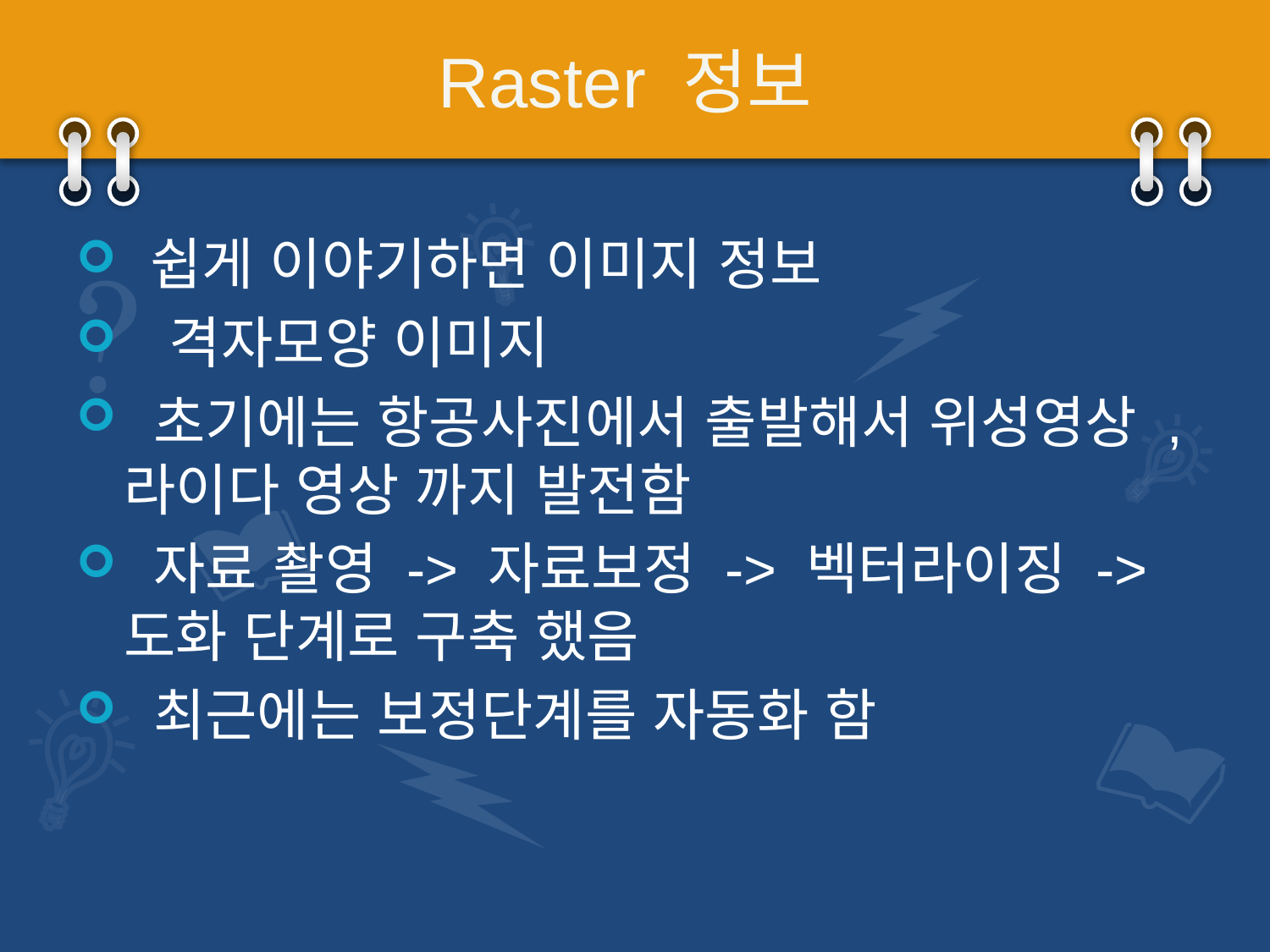

# Raster 정보
 쉽게 이야기하면 이미지 정보
  격자모양 이미지
 초기에는 항공사진에서 출발해서 위성영상 , 라이다 영상 까지 발전함
 자료 촬영 -> 자료보정 -> 벡터라이징 -> 도화 단계로 구축 했음
 최근에는 보정단계를 자동화 함